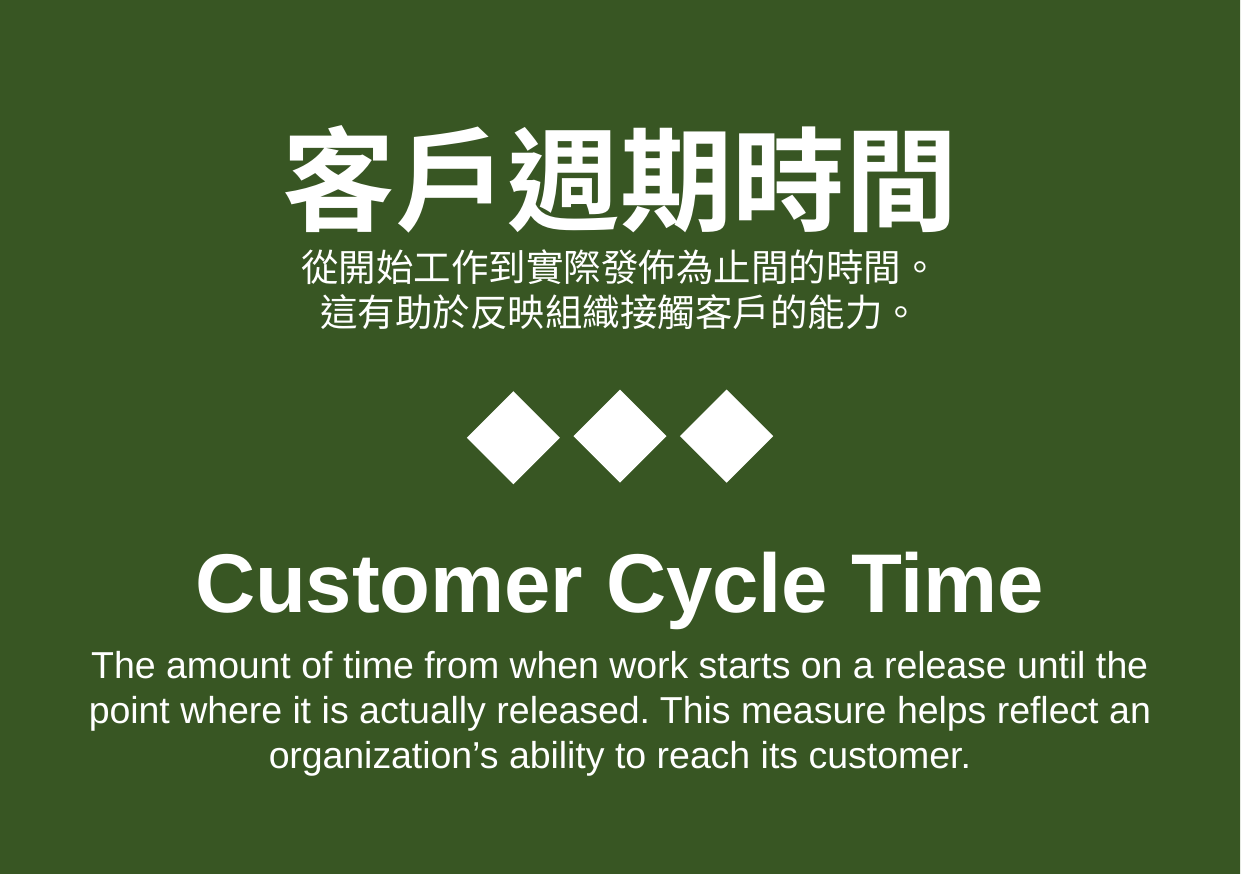

客戶週期時間
從開始工作到實際發佈為止間的時間。
這有助於反映組織接觸客戶的能力。

Customer Cycle Time
The amount of time from when work starts on a release until the point where it is actually released. This measure helps reflect an organization’s ability to reach its customer.